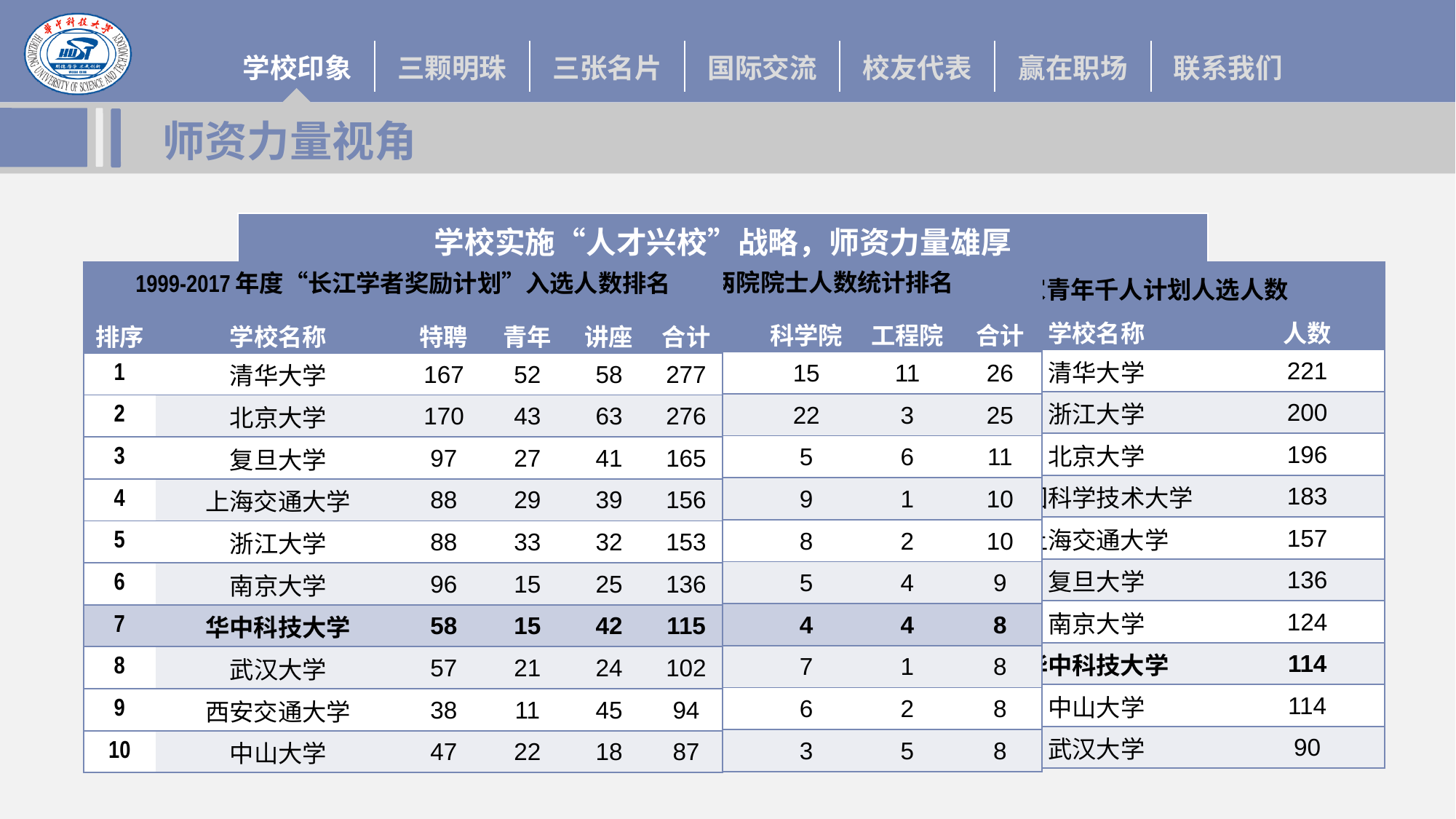

# 师资力量视角
| 学校实施“人才兴校”战略，师资力量雄厚 |  |  |  |  |  |
| --- | --- | --- | --- | --- | --- |
| 专任教师 | 3000余人 | 教授 | 1000余人 | 副教授 | 1300余人 |
| 院士 | 27人（含双聘11人） | 千人计划 | 43 | 青年千人 | 103 |
| 长江学者 | 55+41 | 杰青 | 61 | 国家教学名师 | 9 |
| 1999-2017年度“长江学者奖励计划”入选人数排名 |  |  |  |  |  |
| --- | --- | --- | --- | --- | --- |
| 排序 | 学校名称 | 特聘 | 青年 | 讲座 | 合计 |
| 1 | 清华大学 | 167 | 52 | 58 | 277 |
| 2 | 北京大学 | 170 | 43 | 63 | 276 |
| 3 | 复旦大学 | 97 | 27 | 41 | 165 |
| 4 | 上海交通大学 | 88 | 29 | 39 | 156 |
| 5 | 浙江大学 | 88 | 33 | 32 | 153 |
| 6 | 南京大学 | 96 | 15 | 25 | 136 |
| 7 | 华中科技大学 | 58 | 15 | 42 | 115 |
| 8 | 武汉大学 | 57 | 21 | 24 | 102 |
| 9 | 西安交通大学 | 38 | 11 | 45 | 94 |
| 10 | 中山大学 | 47 | 22 | 18 | 87 |
| 历年国家青年千人计划人选人数 |  |  |
| --- | --- | --- |
| 排序 | 学校名称 | 人数 |
| 1 | 清华大学 | 221 |
| 2 | 浙江大学 | 200 |
| 3 | 北京大学 | 196 |
| 4 | 中国科学技术大学 | 183 |
| 5 | 上海交通大学 | 157 |
| 6 | 复旦大学 | 136 |
| 7 | 南京大学 | 124 |
| 8 | 华中科技大学 | 114 |
| 8 | 中山大学 | 114 |
| 10 | 武汉大学 | 90 |
| 2007-2017年高校当选两院院士人数统计排名 |  |  |  |  |
| --- | --- | --- | --- | --- |
| 排序 | 学校名称 | 科学院 | 工程院 | 合计 |
| 1 | 清华大学 | 15 | 11 | 26 |
| 2 | 北京大学 | 22 | 3 | 25 |
| 3 | 浙江大学 | 5 | 6 | 11 |
| 4 | 中国科技大学 | 9 | 1 | 10 |
| 4 | 复旦大学 | 8 | 2 | 10 |
| 6 | 上海交通大学 | 5 | 4 | 9 |
| 7 | 华中科技大学 | 4 | 4 | 8 |
| 7 | 南京大学 | 7 | 1 | 8 |
| 7 | 武汉大学 | 6 | 2 | 8 |
| 7 | 北京协和医学院 | 3 | 5 | 8 |